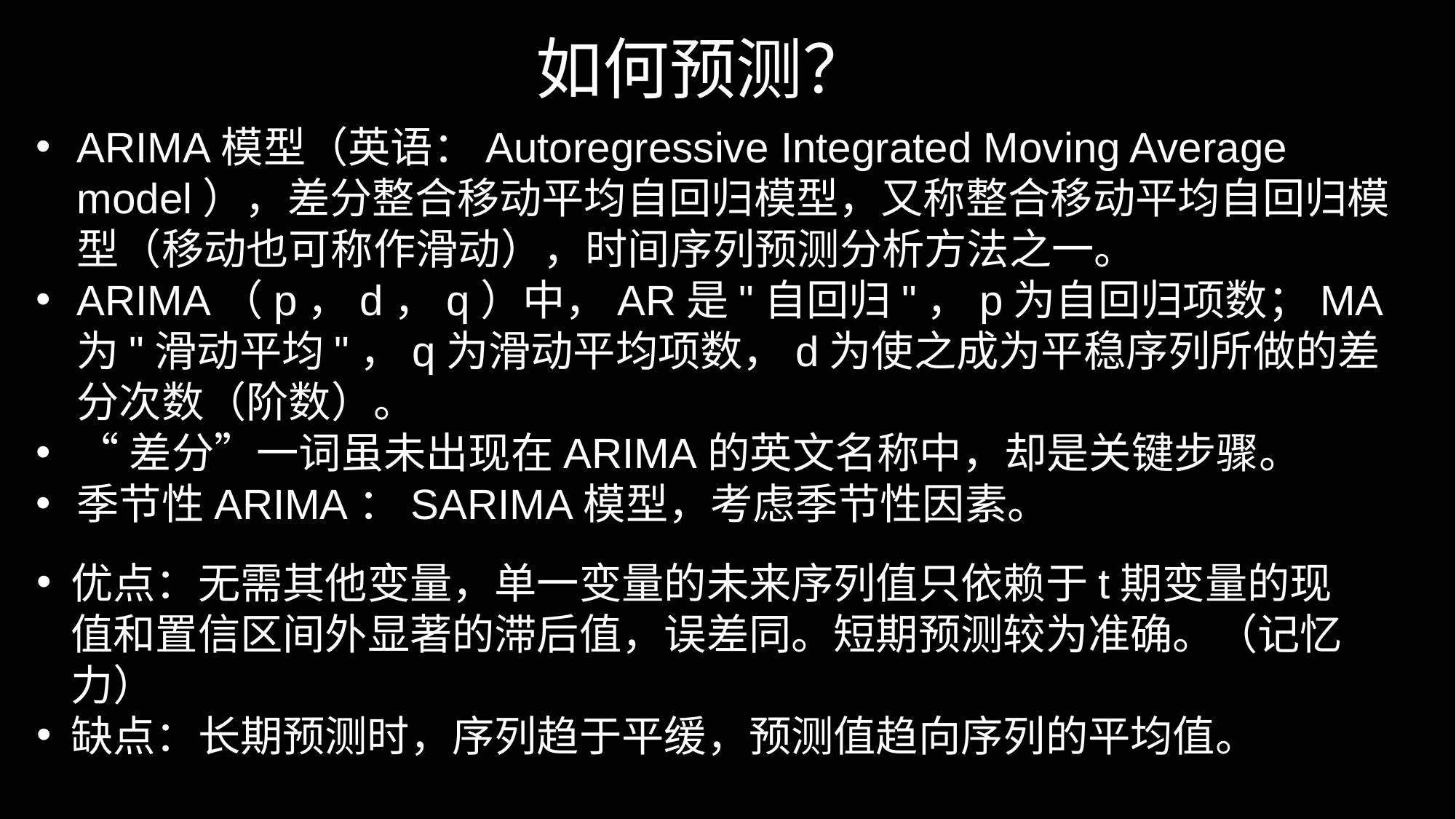

如何预测？
ARIMA模型（英语：Autoregressive Integrated Moving Average model），差分整合移动平均自回归模型，又称整合移动平均自回归模型（移动也可称作滑动），时间序列预测分析方法之一。
ARIMA（p，d，q）中，AR是"自回归"，p为自回归项数；MA为"滑动平均"，q为滑动平均项数，d为使之成为平稳序列所做的差分次数（阶数）。
“差分”一词虽未出现在ARIMA的英文名称中，却是关键步骤。
季节性ARIMA：SARIMA模型，考虑季节性因素。
优点：无需其他变量，单一变量的未来序列值只依赖于t期变量的现值和置信区间外显著的滞后值，误差同。短期预测较为准确。（记忆力）
缺点：长期预测时，序列趋于平缓，预测值趋向序列的平均值。